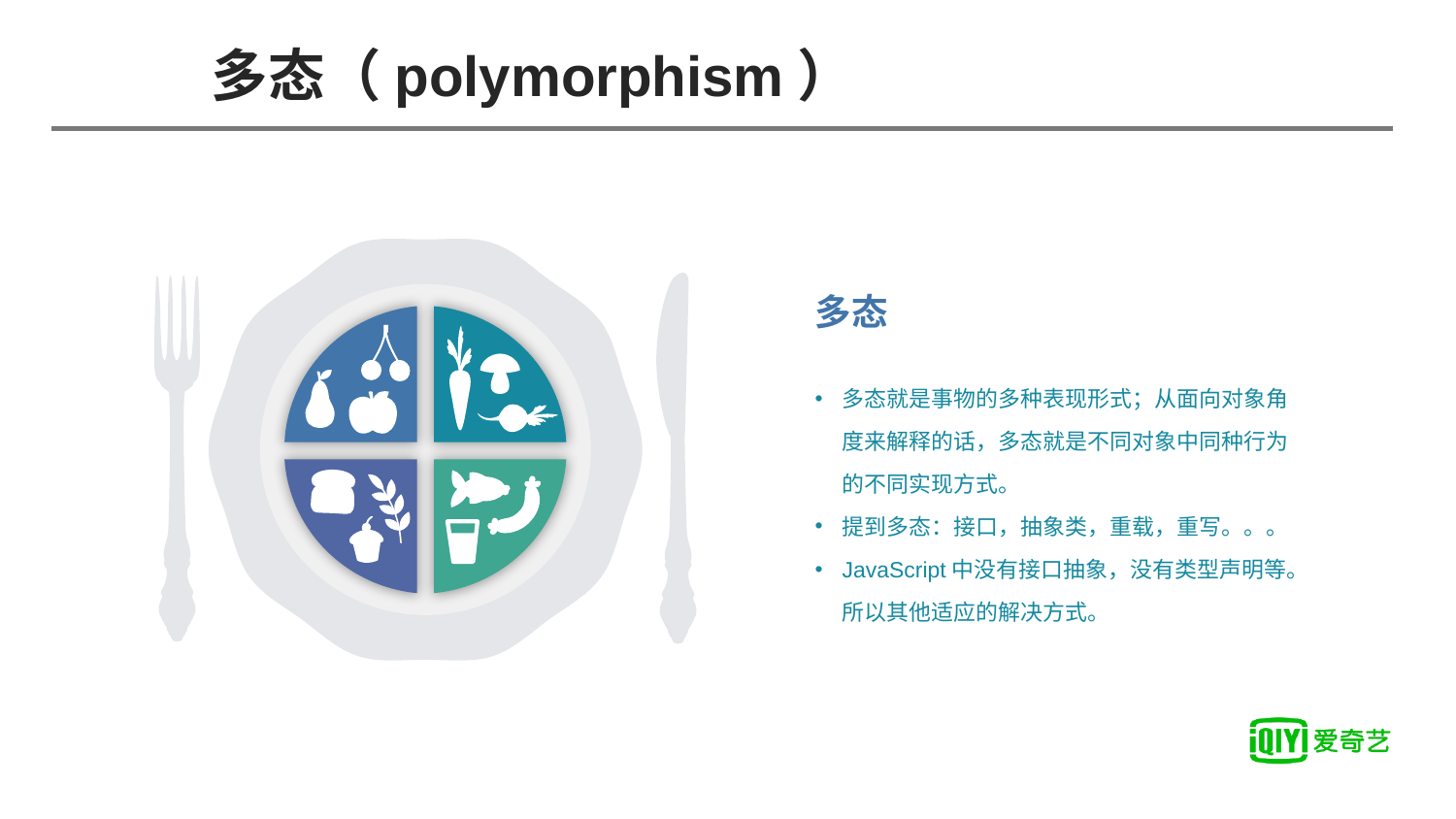

# 多态（polymorphism）

多态
多态就是事物的多种表现形式；从面向对象角度来解释的话，多态就是不同对象中同种行为的不同实现方式。
提到多态：接口，抽象类，重载，重写。。。
JavaScript中没有接口抽象，没有类型声明等。所以其他适应的解决方式。
75%
75%